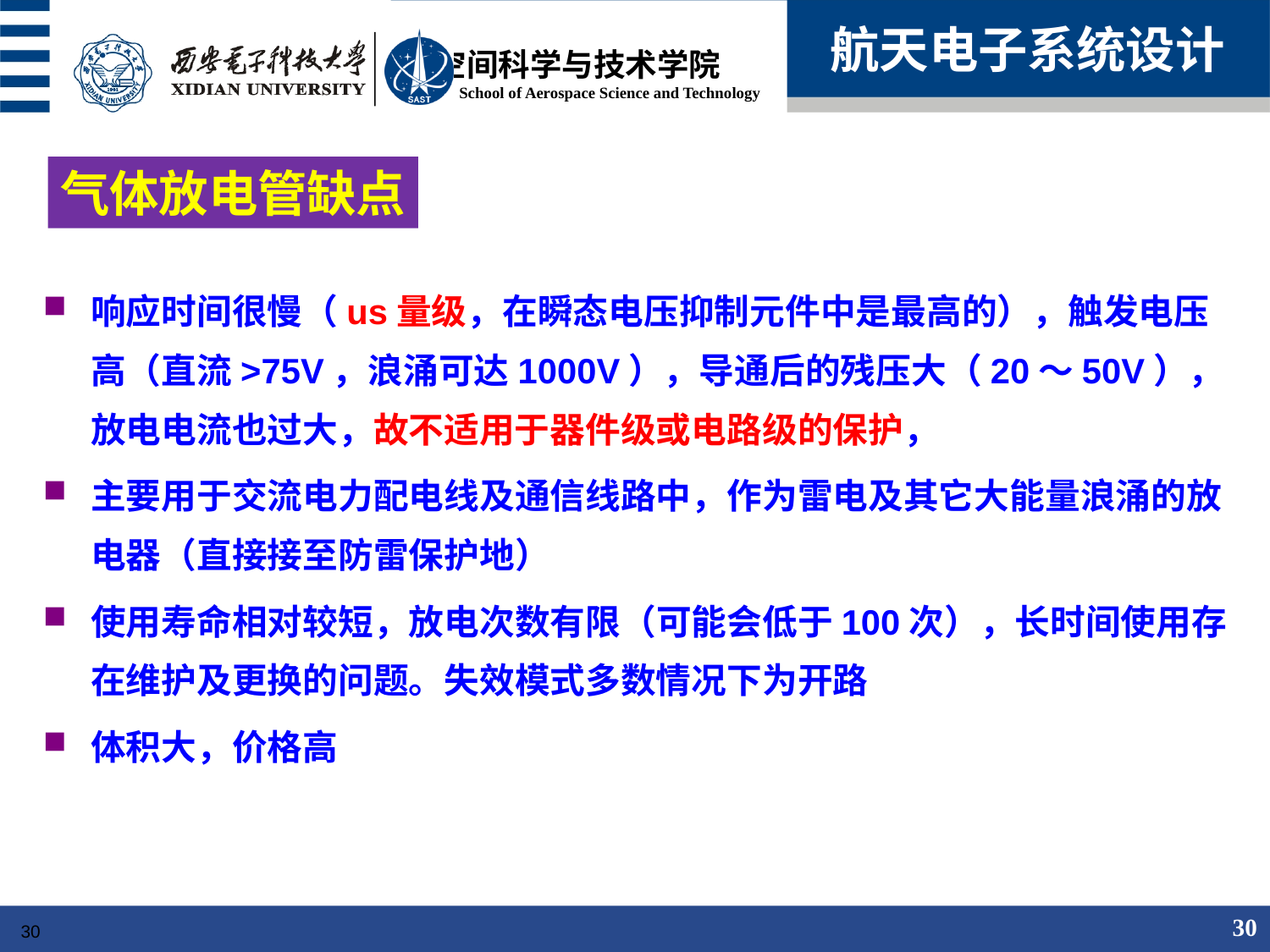

航天电子系统设计
气体放电管缺点
响应时间很慢（us量级，在瞬态电压抑制元件中是最高的），触发电压高（直流>75V，浪涌可达1000V），导通后的残压大（20～50V），放电电流也过大，故不适用于器件级或电路级的保护，
主要用于交流电力配电线及通信线路中，作为雷电及其它大能量浪涌的放电器（直接接至防雷保护地）
使用寿命相对较短，放电次数有限（可能会低于100次），长时间使用存在维护及更换的问题。失效模式多数情况下为开路
体积大，价格高
30